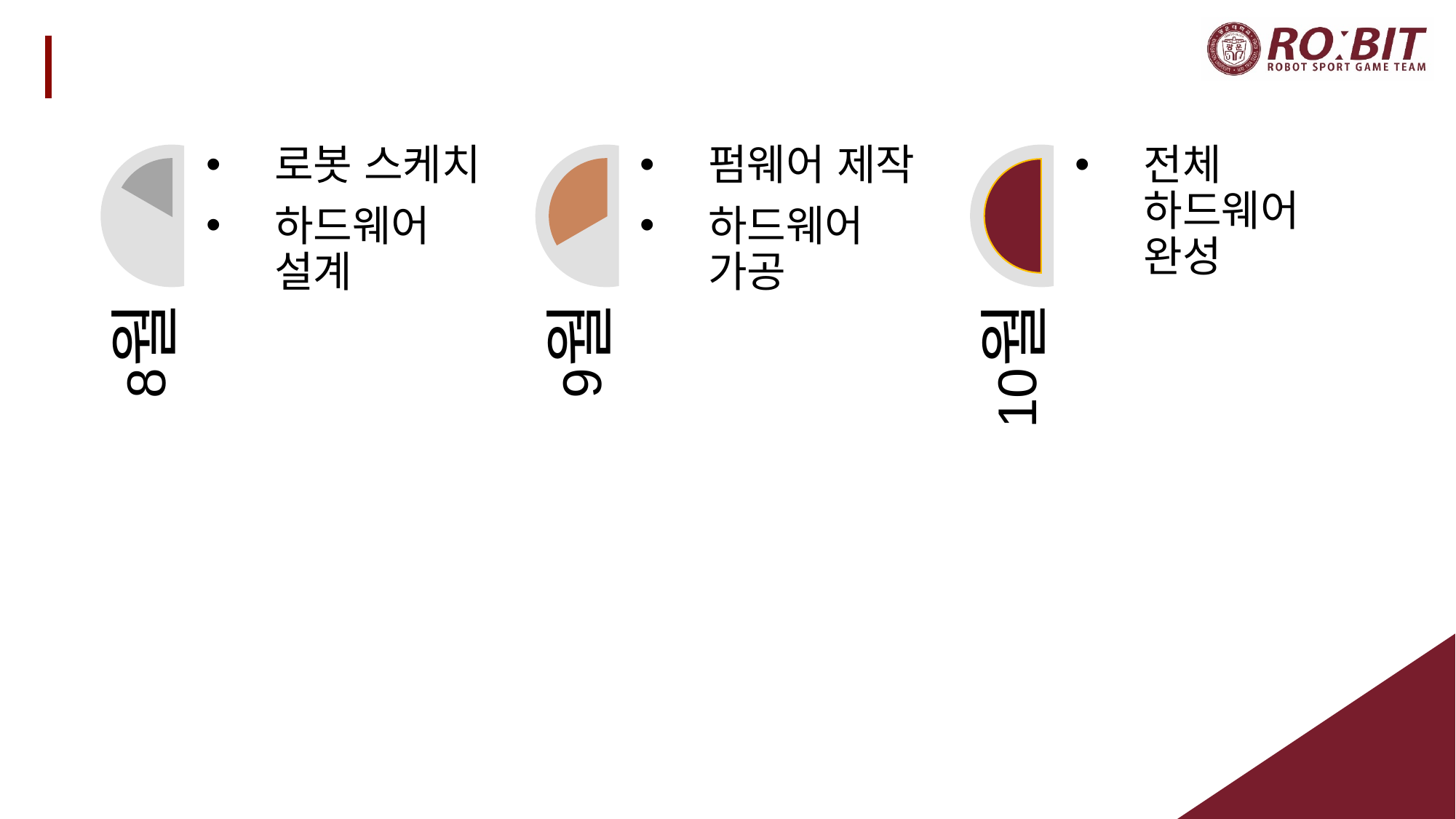

#

로봇 스케치
하드웨어 설계

펌웨어 제작
하드웨어 가공

전체 하드웨어 완성

8
9
10